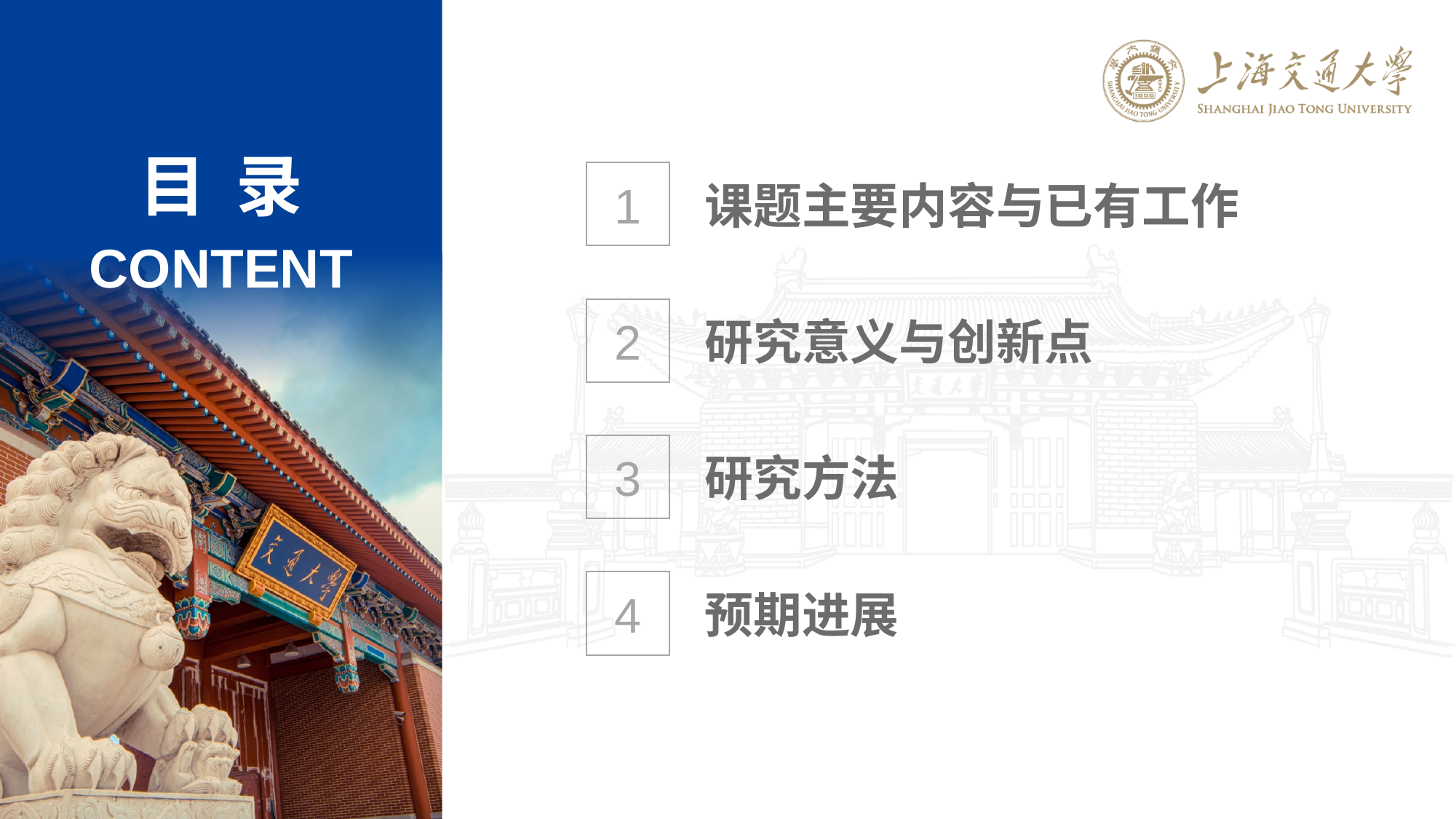

1
课题主要内容与已有工作
2
研究意义与创新点
3
研究方法
4
预期进展